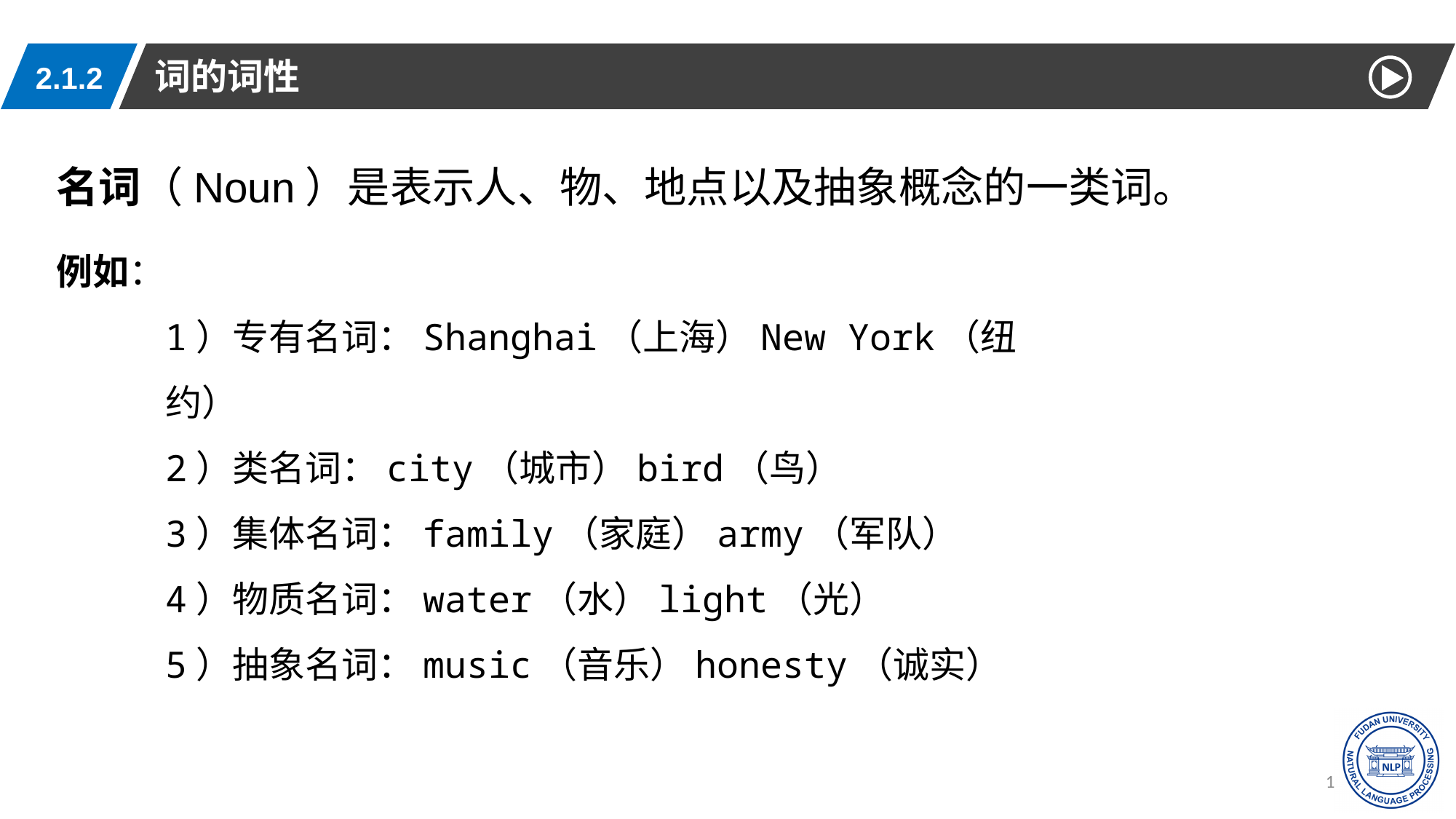

词的词性
2.1.2

名词（Noun）是表示人、物、地点以及抽象概念的一类词。
例如：
1）专有名词：Shanghai（上海）New York（纽约）
2）类名词：city（城市）bird（鸟）
3）集体名词：family（家庭）army（军队）
4）物质名词：water（水）light（光）
5）抽象名词：music（音乐）honesty（诚实）
10